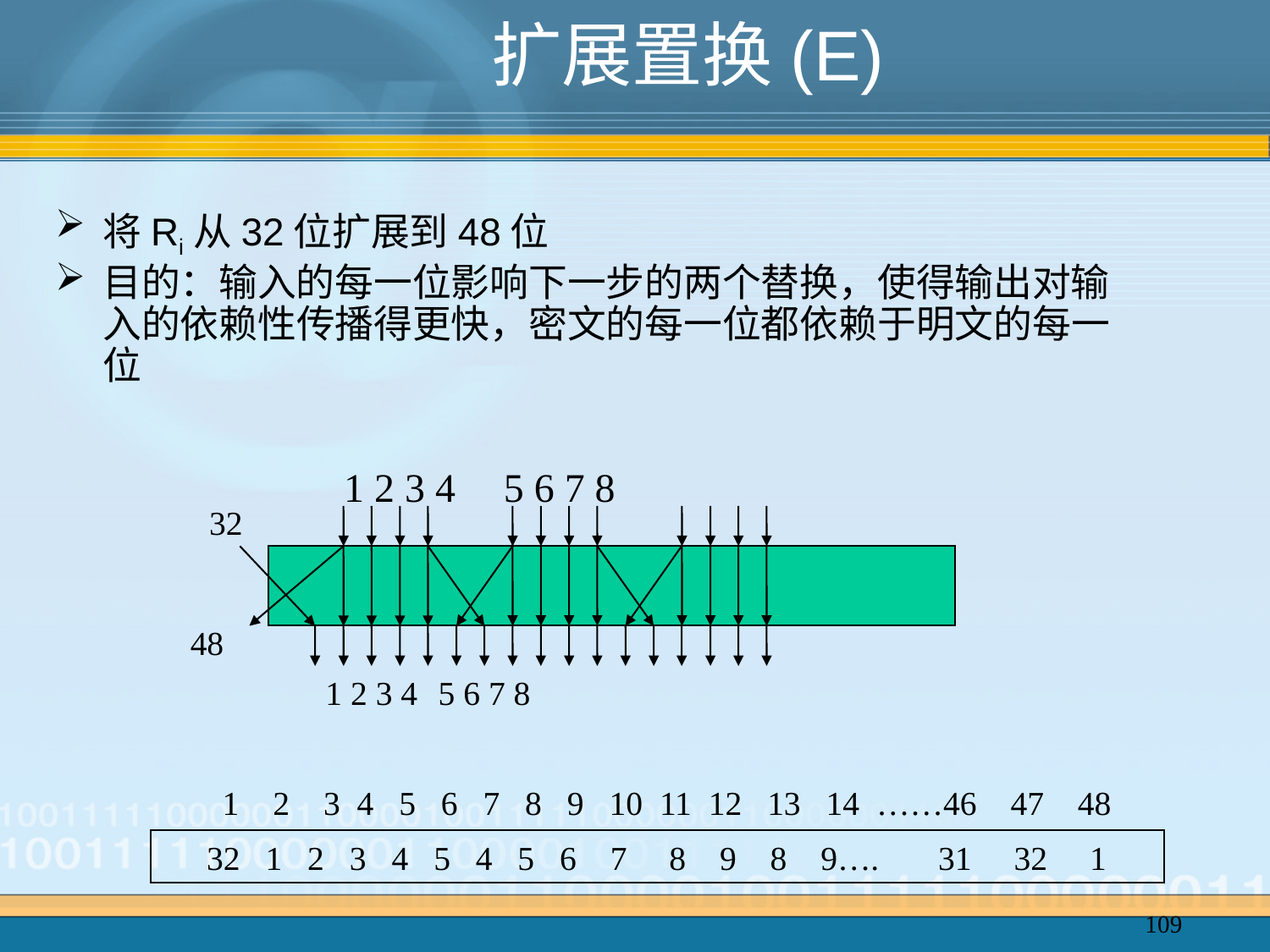

# 扩展置换(E)
将Ri从32位扩展到48位
目的：输入的每一位影响下一步的两个替换，使得输出对输入的依赖性传播得更快，密文的每一位都依赖于明文的每一位
1 2 3 4
5 6 7 8
32

48

1 2 3 4
5 6 7 8
1    2    3  4   5   6   7   8   9   10  11  12   13   14  ……46    47    48
32   1   2   3   4   5   4   5   6    7     8    9    8    9….       31     32     1
109